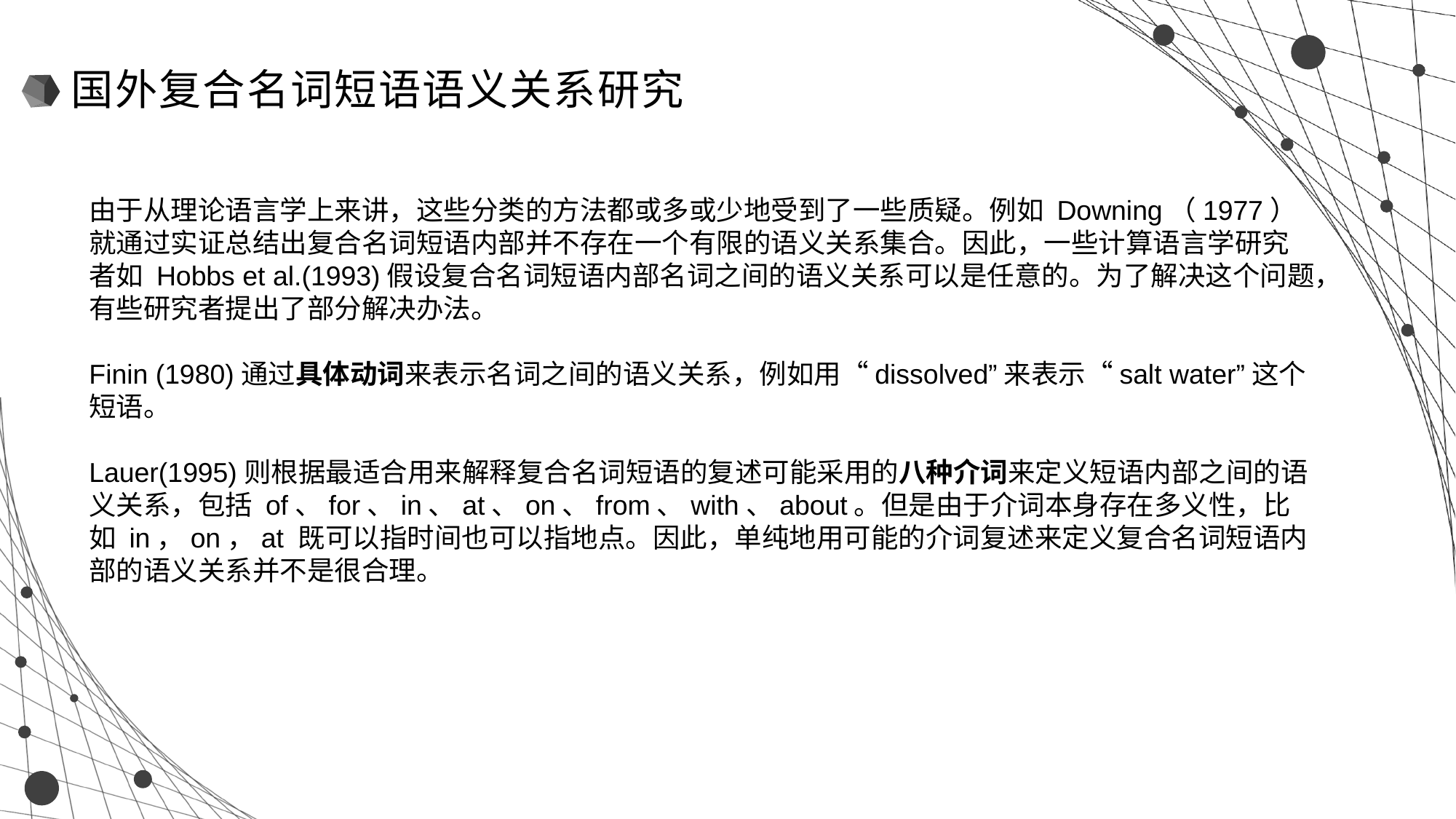

国外复合名词短语语义关系研究

由于从理论语言学上来讲，这些分类的方法都或多或少地受到了一些质疑。例如 Downing（1977）就通过实证总结出复合名词短语内部并不存在一个有限的语义关系集合。因此，一些计算语言学研究者如 Hobbs et al.(1993)假设复合名词短语内部名词之间的语义关系可以是任意的。为了解决这个问题，有些研究者提出了部分解决办法。

Finin (1980)通过具体动词来表示名词之间的语义关系，例如用“dissolved”来表示“salt water”这个短语。

Lauer(1995)则根据最适合用来解释复合名词短语的复述可能采用的八种介词来定义短语内部之间的语义关系，包括 of、for、in、at、on、from、with、about。但是由于介词本身存在多义性，比如 in，on，at 既可以指时间也可以指地点。因此，单纯地用可能的介词复述来定义复合名词短语内部的语义关系并不是很合理。